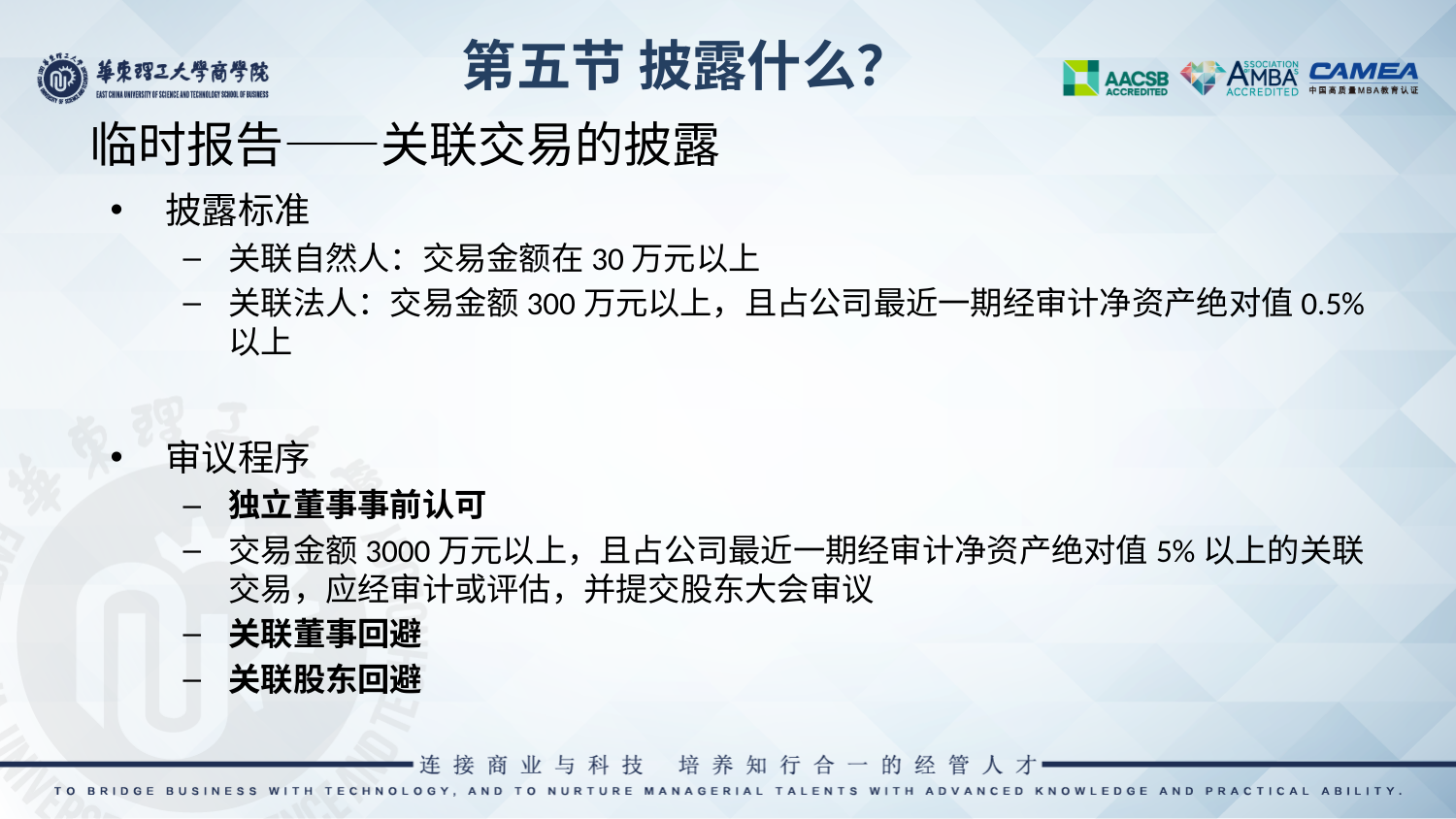

第五节 披露什么？
# 临时报告——关联交易的披露
披露标准
关联自然人：交易金额在30万元以上
关联法人：交易金额300万元以上，且占公司最近一期经审计净资产绝对值0.5%以上

审议程序
独立董事事前认可
交易金额3000万元以上，且占公司最近一期经审计净资产绝对值5%以上的关联交易，应经审计或评估，并提交股东大会审议
关联董事回避
关联股东回避

33